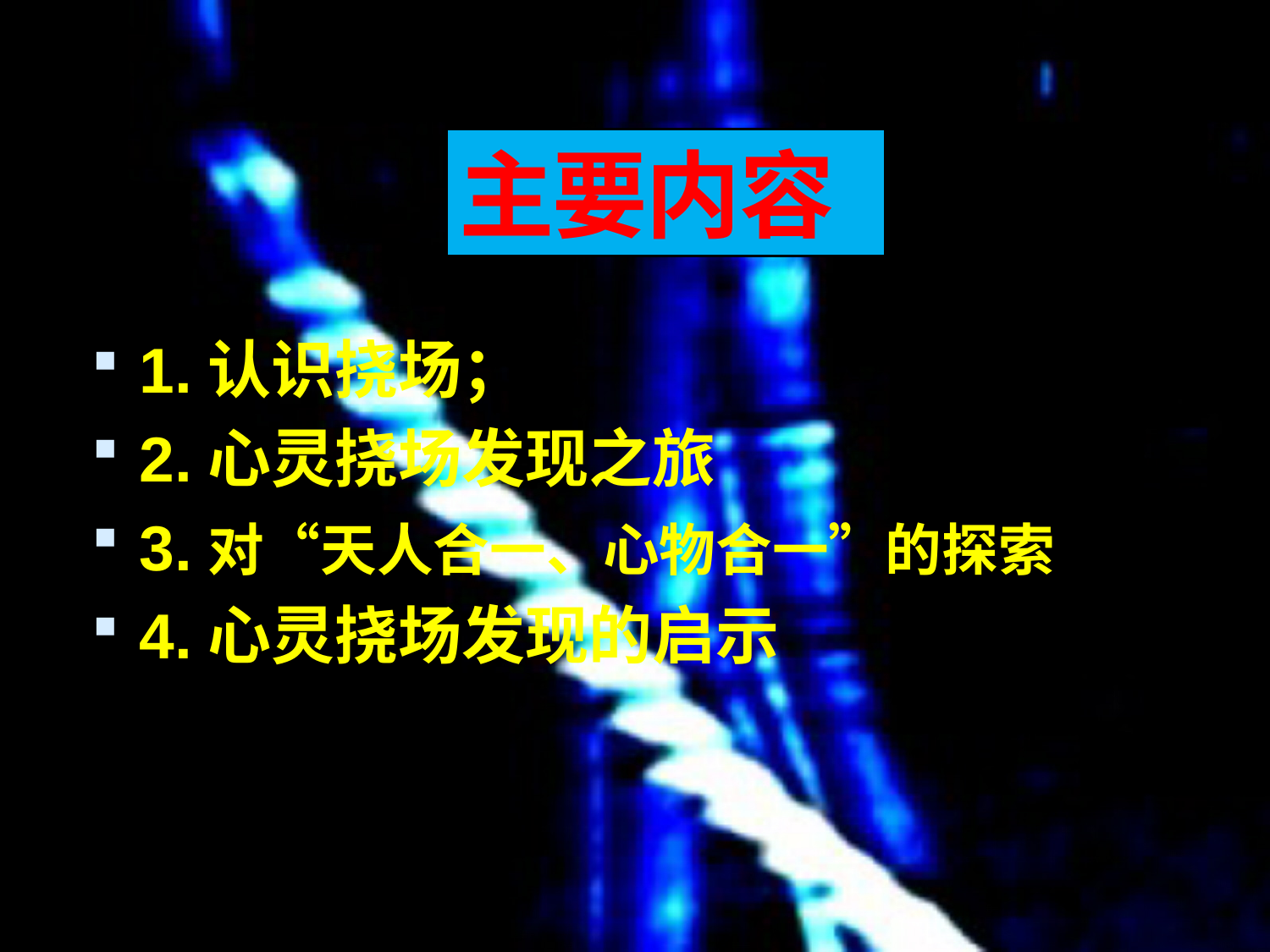

# 主要内容
1.认识挠场；
2.心灵挠场发现之旅
3.对“天人合一、心物合一”的探索
4.心灵挠场发现的启示